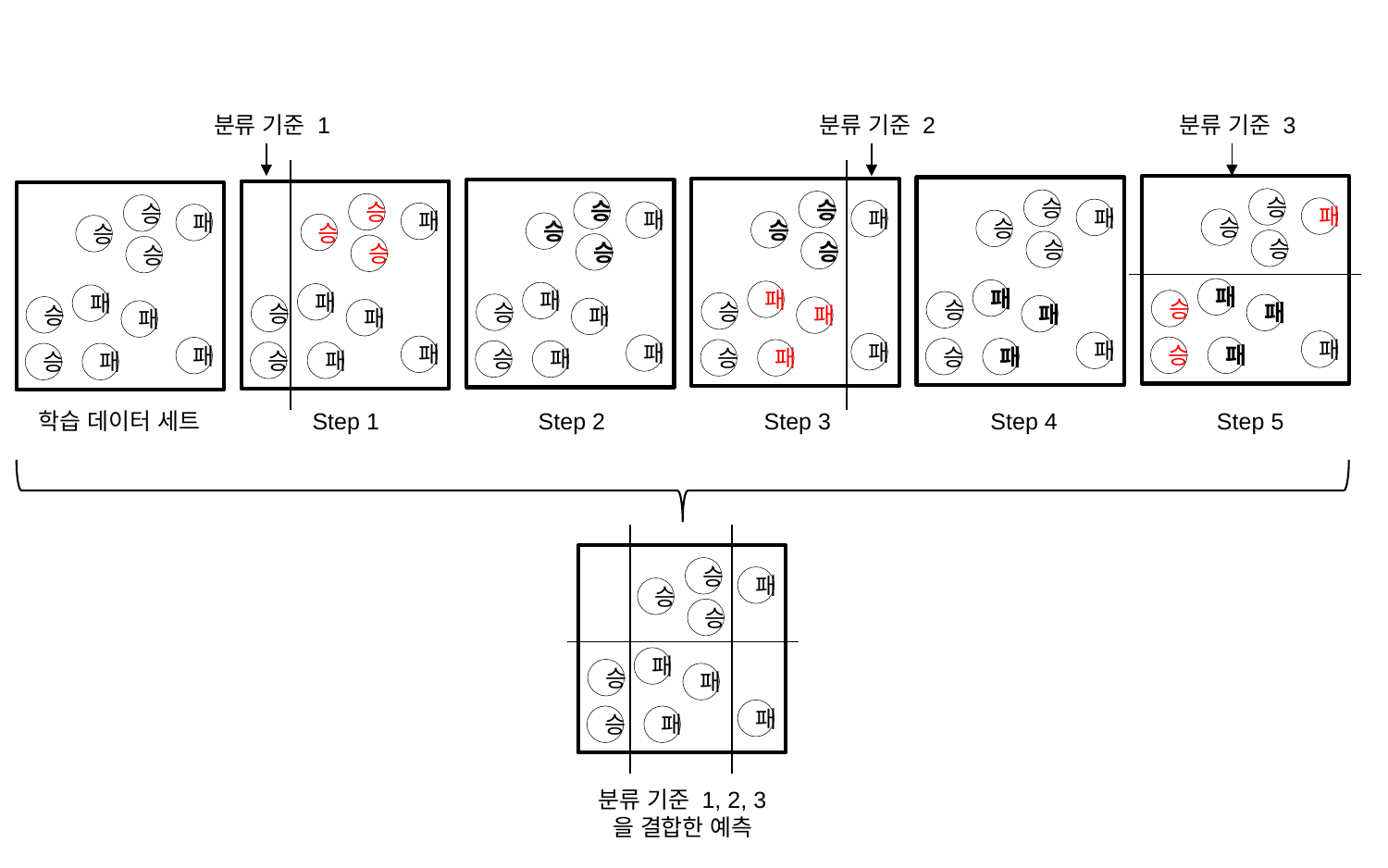

분류 기준 1
분류 기준 2
분류 기준 3

승
패
승
승
패
승
패
패
승
패

승
패
승
승
패
승
패
패
승
패

승
패
승
승
패
승
패
패
승
패

승
패
승
승
패
승
패
패
승
패

승
패
승
승
패
승
패
패
승
패

승
패
승
승
패
승
패
패
승
패
학습 데이터 세트
Step 1
Step 2
Step 3
Step 4
Step 5

승
패
승
승
패
승
패
패
승
패
분류 기준 1, 2, 3을 결합한 예측